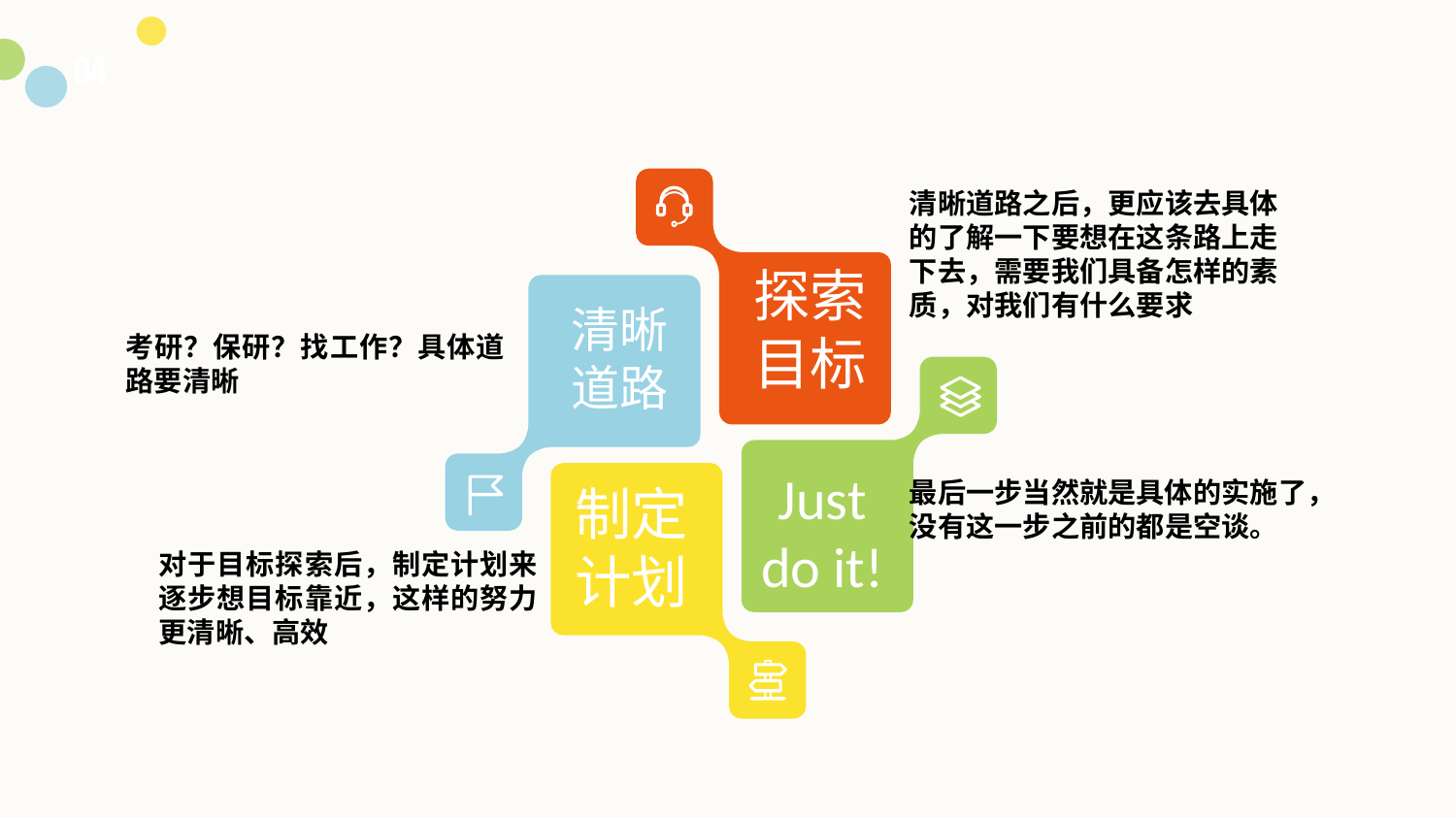

04

清晰道路之后，更应该去具体的了解一下要想在这条路上走下去，需要我们具备怎样的素质，对我们有什么要求
探索目标

清晰道路
考研？保研？找工作？具体道路要清晰

Just do it!

最后一步当然就是具体的实施了，
没有这一步之前的都是空谈。

制定计划
对于目标探索后，制定计划来逐步想目标靠近，这样的努力更清晰、高效